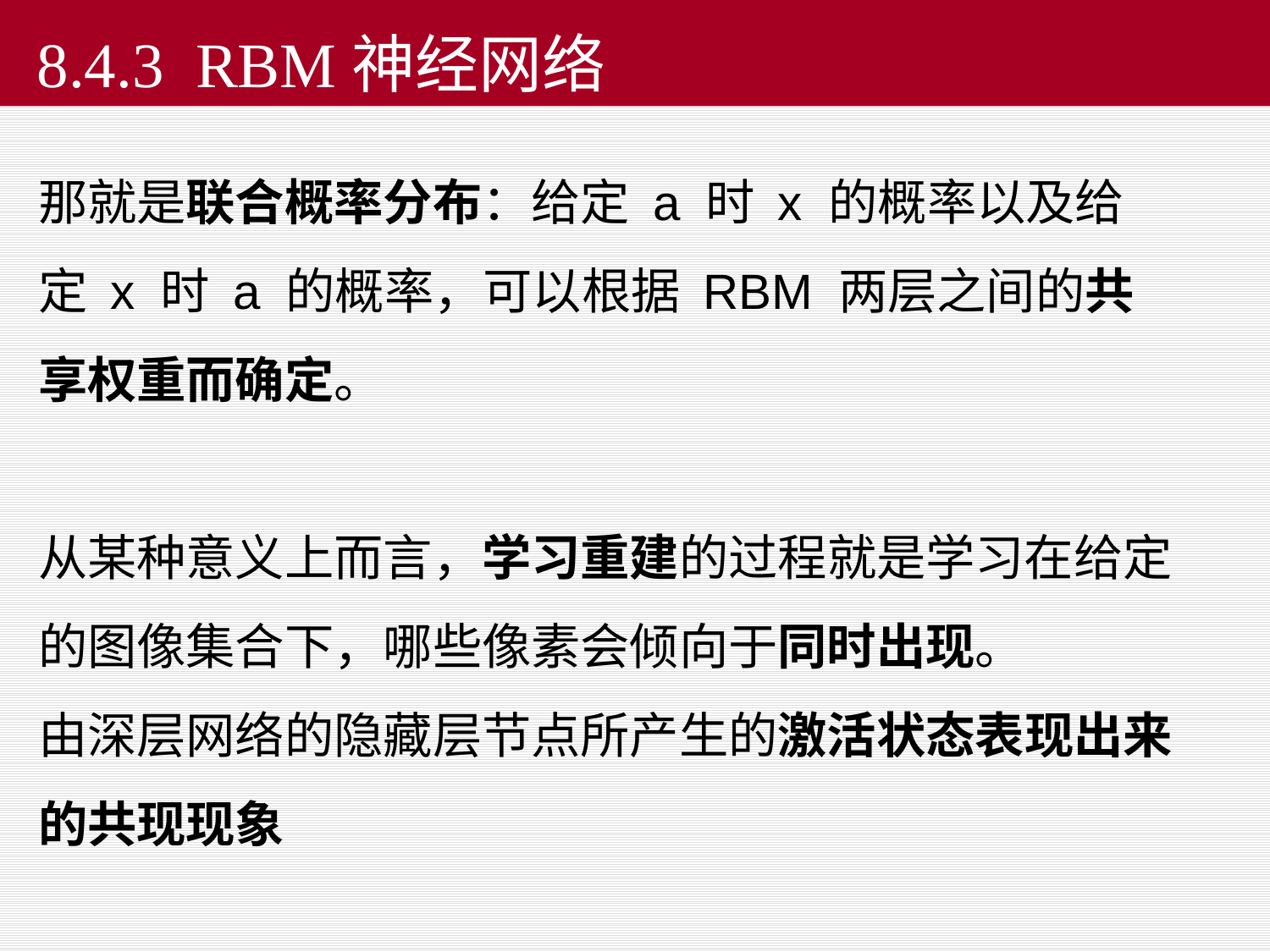

8.4.3  RBM神经网络
那就是联合概率分布：给定 a 时 x 的概率以及给定 x 时 a 的概率，可以根据 RBM 两层之间的共享权重而确定。

从某种意义上而言，学习重建的过程就是学习在给定的图像集合下，哪些像素会倾向于同时出现。
由深层网络的隐藏层节点所产生的激活状态表现出来的共现现象